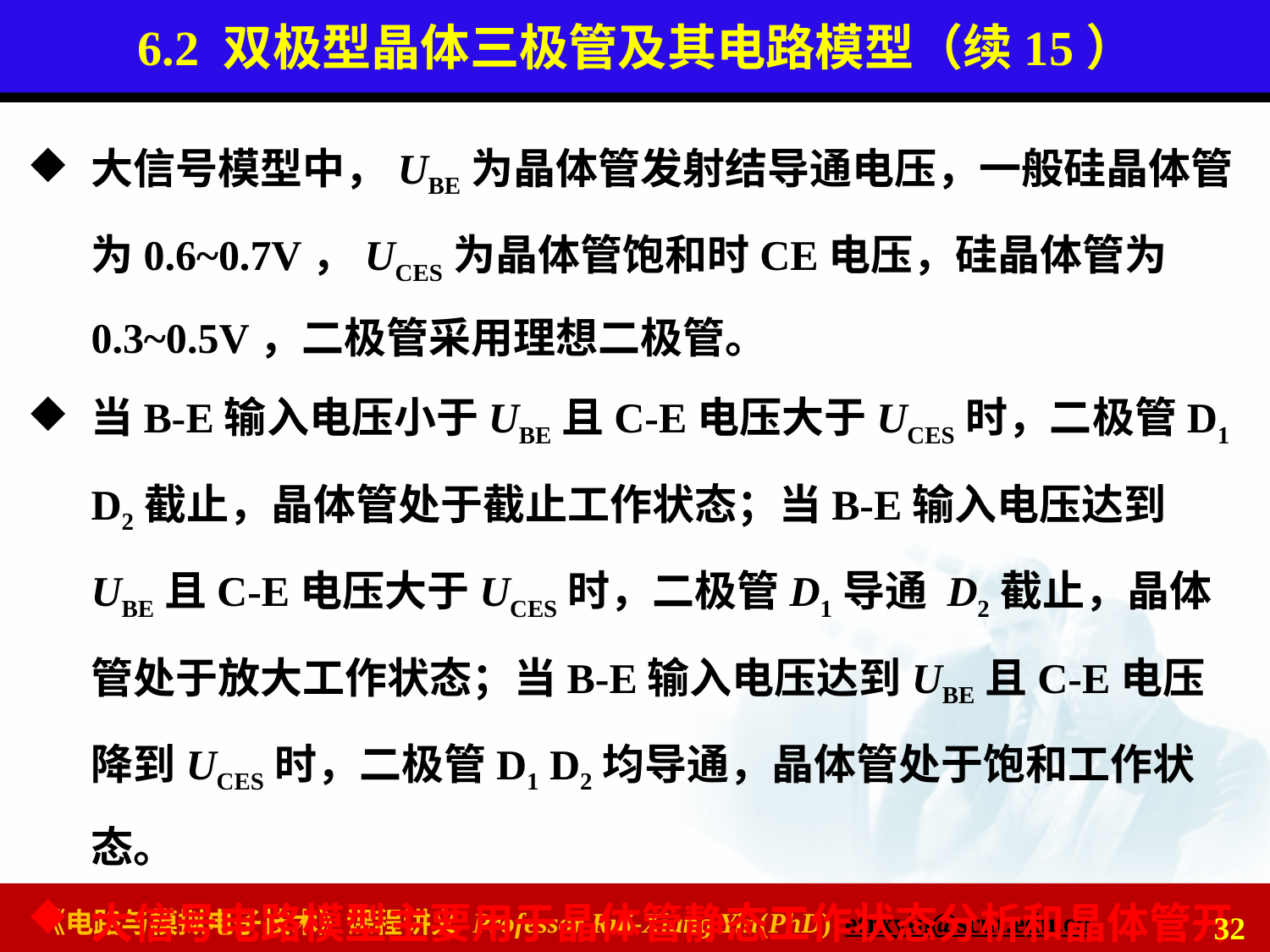

# 6.2 双极型晶体三极管及其电路模型（续15）
大信号模型中，UBE为晶体管发射结导通电压，一般硅晶体管为0.6~0.7V，UCES为晶体管饱和时CE电压，硅晶体管为0.3~0.5V，二极管采用理想二极管。
当B-E输入电压小于UBE且C-E电压大于UCES时，二极管D1 D2截止，晶体管处于截止工作状态；当B-E输入电压达到UBE且C-E电压大于UCES时，二极管D1导通 D2截止，晶体管处于放大工作状态；当B-E输入电压达到UBE且C-E电压降到UCES时，二极管D1 D2均导通，晶体管处于饱和工作状态。
大信号电路模型主要用于晶体管静态工作状态分析和晶体管开关电路分析。
32